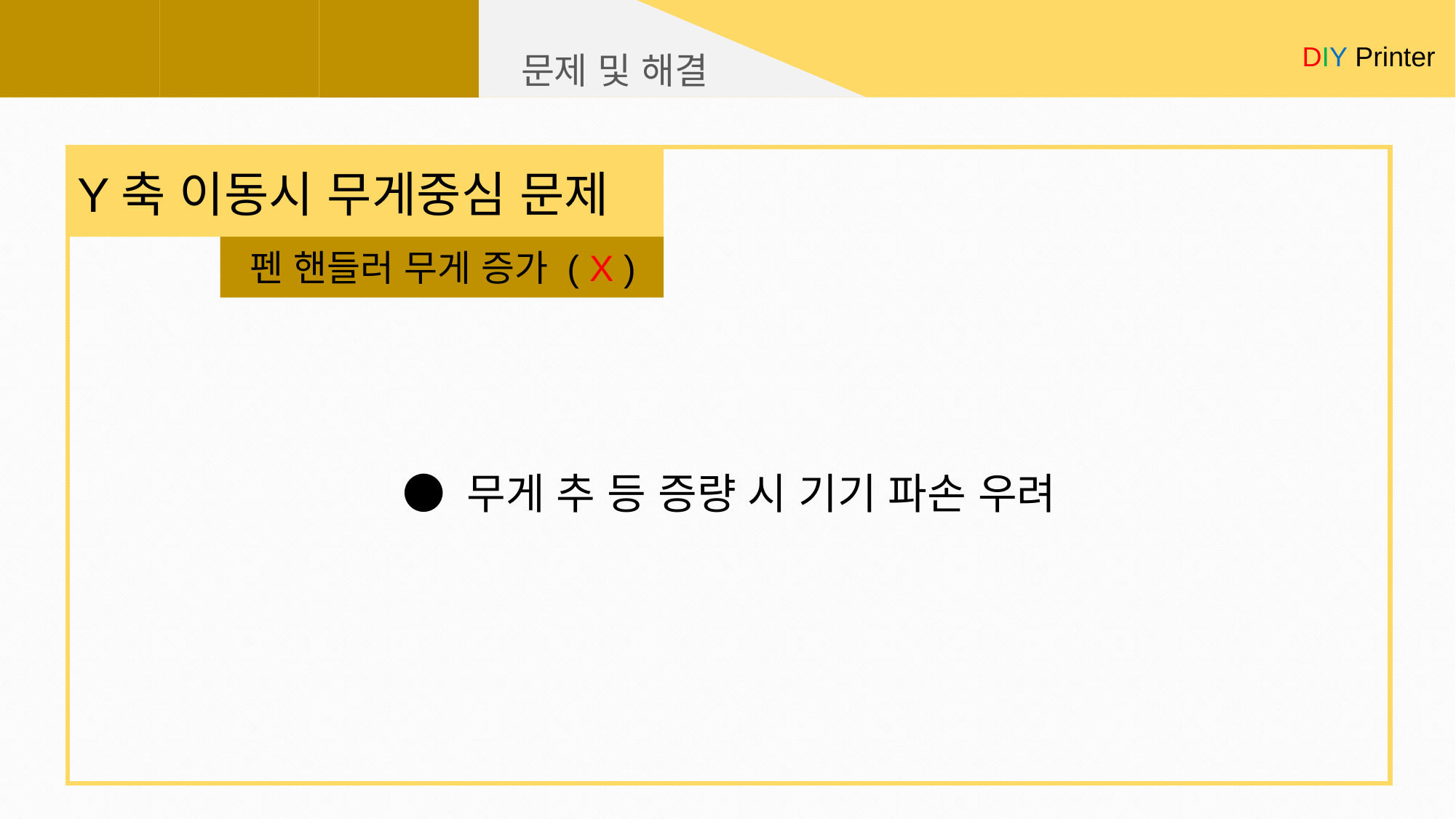

DIY Printer
문제 및 해결

Y축 이동시 무게중심 문제
 펜 핸들러 무게 증가 ( X )
● 무게 추 등 증량 시 기기 파손 우려